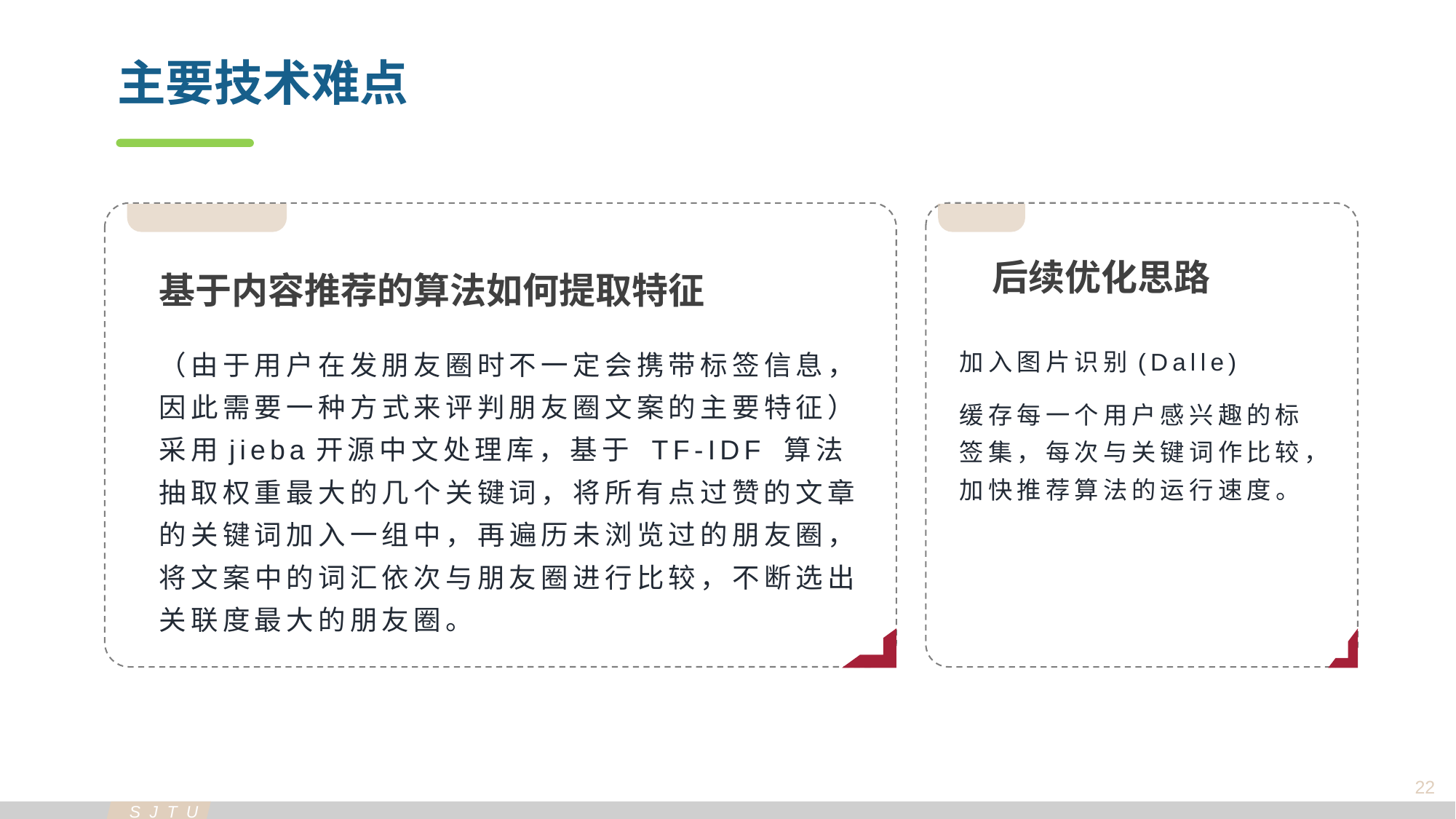

主要技术难点

后续优化思路
基于内容推荐的算法如何提取特征
（由于用户在发朋友圈时不一定会携带标签信息，因此需要一种方式来评判朋友圈文案的主要特征）采用jieba开源中文处理库，基于 TF-IDF 算法抽取权重最大的几个关键词，将所有点过赞的文章的关键词加入一组中，再遍历未浏览过的朋友圈，将文案中的词汇依次与朋友圈进行比较，不断选出关联度最大的朋友圈。
加入图片识别(Dalle)
缓存每一个用户感兴趣的标签集，每次与关键词作比较，加快推荐算法的运行速度。
22